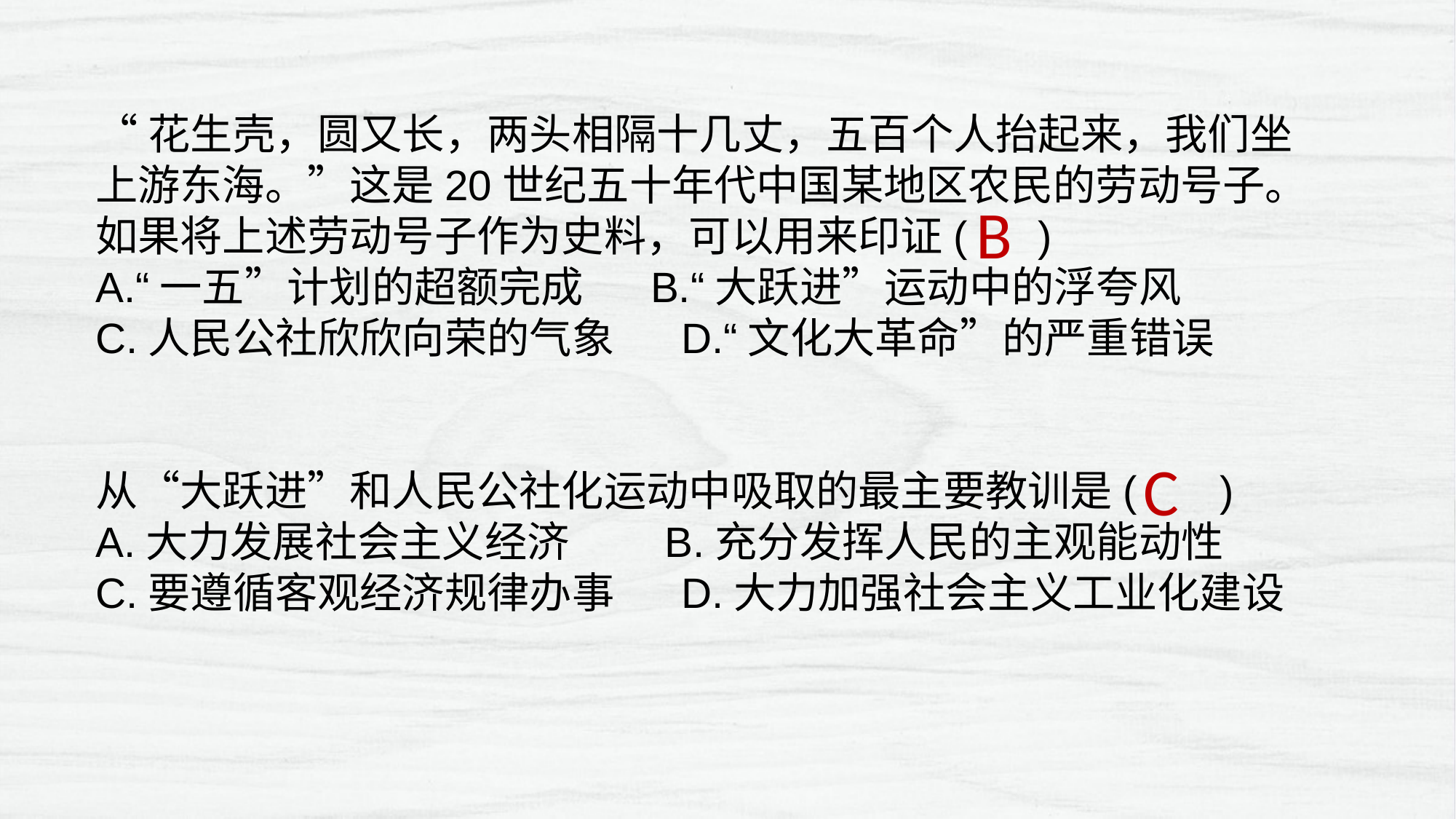

“花生壳，圆又长，两头相隔十几丈，五百个人抬起来，我们坐上游东海。”这是20世纪五十年代中国某地区农民的劳动号子。如果将上述劳动号子作为史料，可以用来印证(      )
A.“一五”计划的超额完成      B.“大跃进”运动中的浮夸风
C.人民公社欣欣向荣的气象      D.“文化大革命”的严重错误

从“大跃进”和人民公社化运动中吸取的最主要教训是(       )
A.大力发展社会主义经济         B.充分发挥人民的主观能动性
C.要遵循客观经济规律办事      D.大力加强社会主义工业化建设

B
C